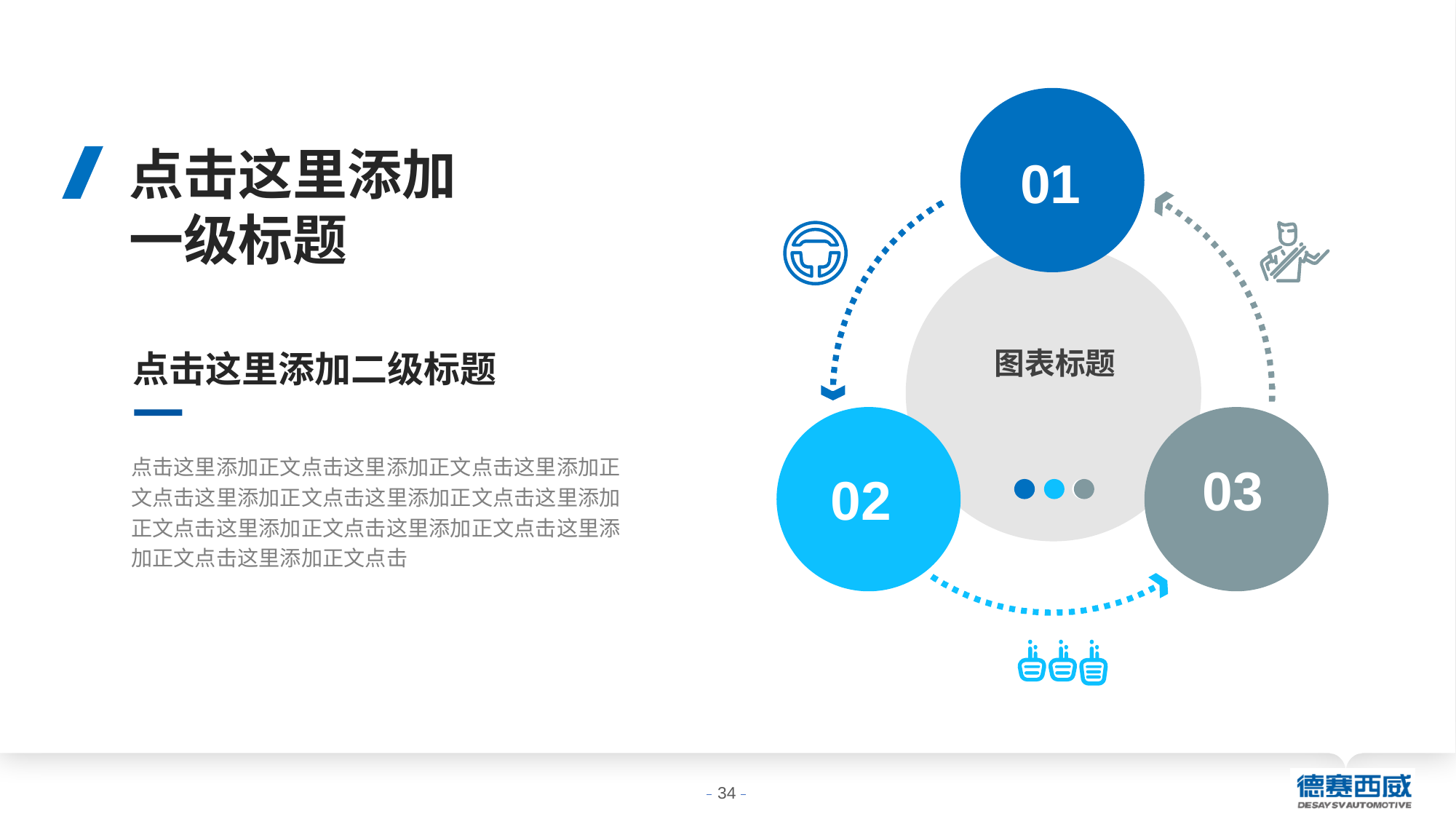

01

图表标题

03
02

点击这里添加
一级标题

点击这里添加二级标题

点击这里添加正文点击这里添加正文点击这里添加正文点击这里添加正文点击这里添加正文点击这里添加正文点击这里添加正文点击这里添加正文点击这里添加正文点击这里添加正文点击